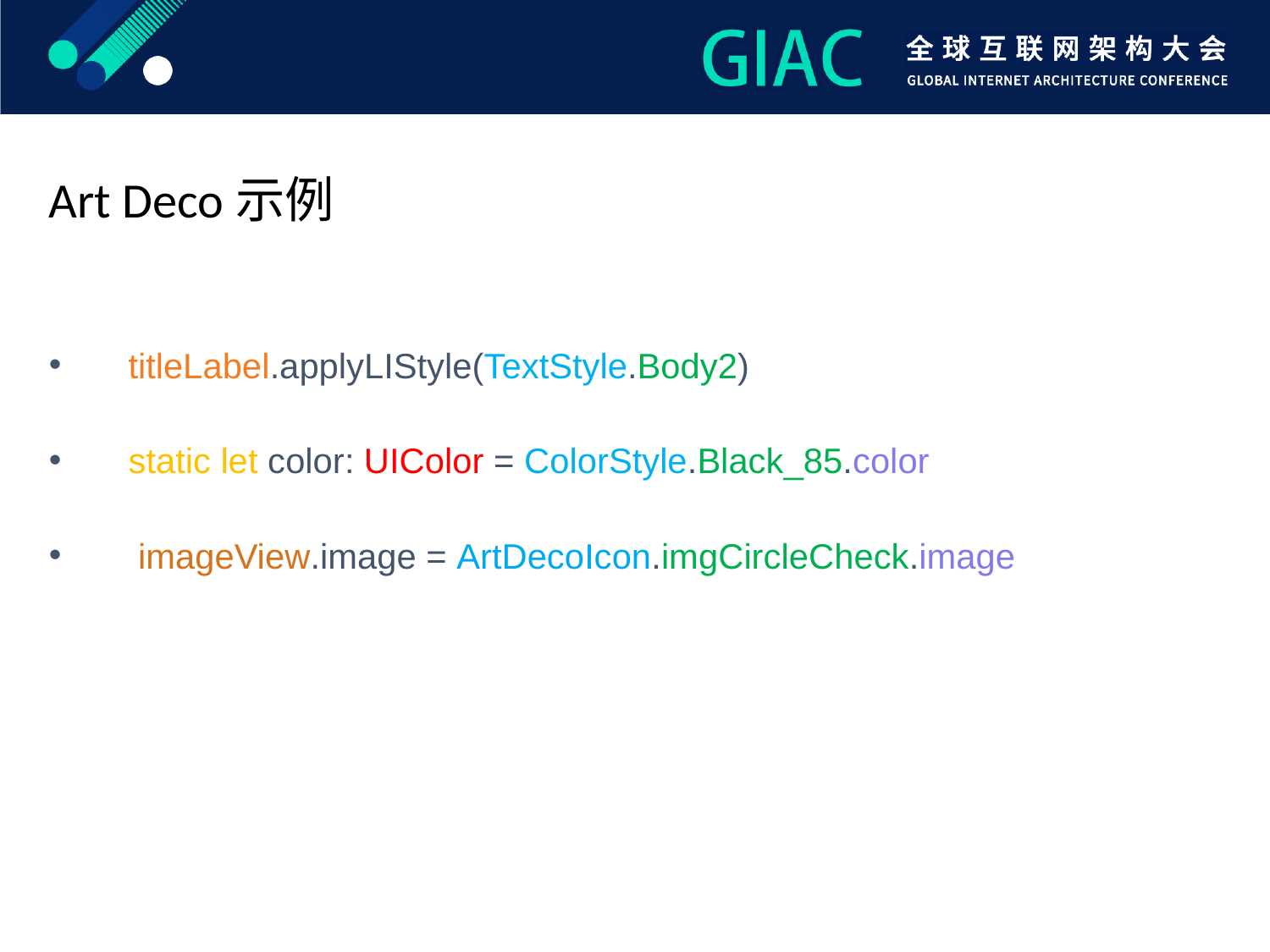

Art Deco示例
titleLabel.applyLIStyle(TextStyle.Body2)
static let color: UIColor = ColorStyle.Black_85.color
 imageView.image = ArtDecoIcon.imgCircleCheck.image